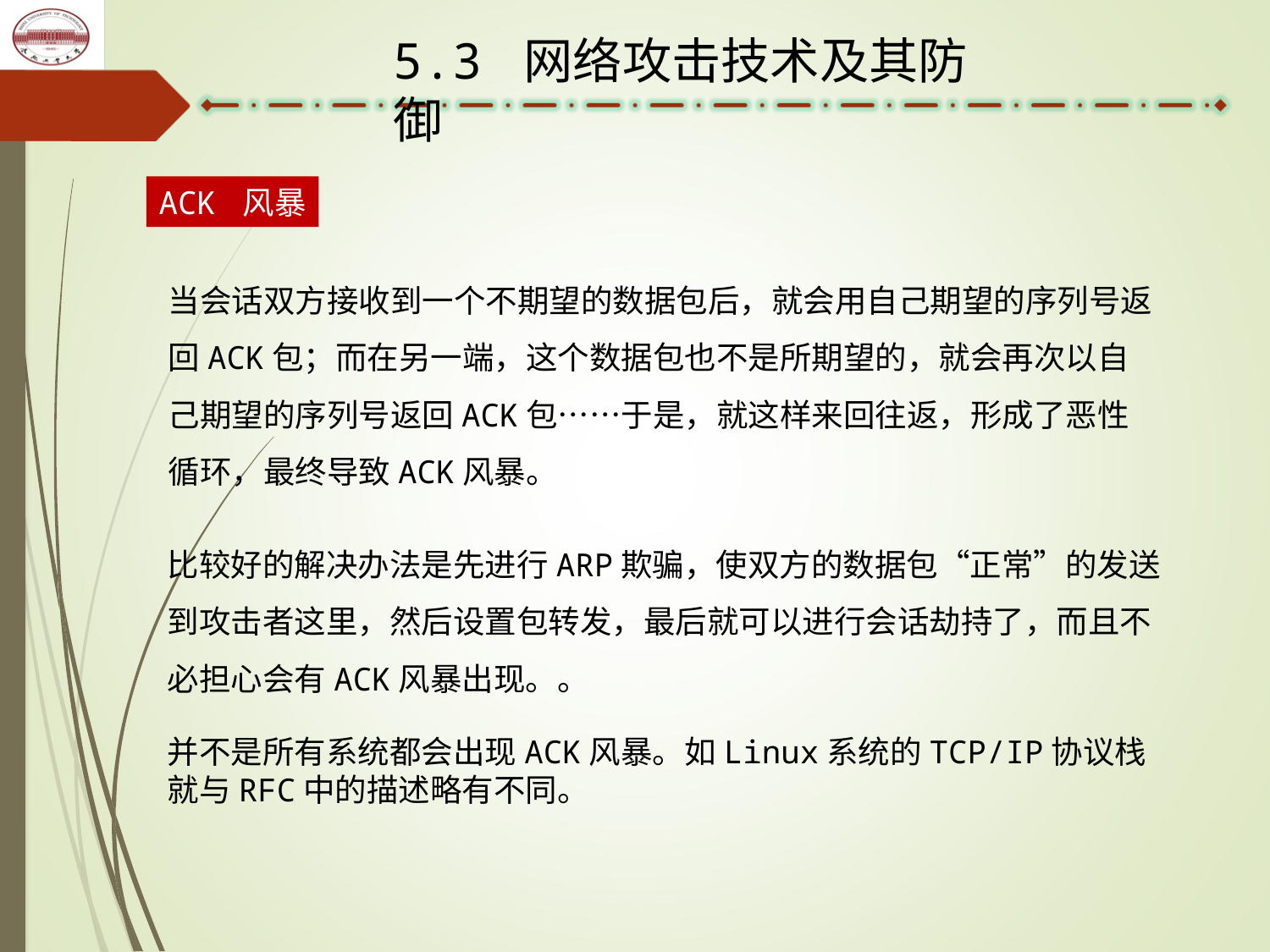

5.3 网络攻击技术及其防御
ACK 风暴
当会话双方接收到一个不期望的数据包后，就会用自己期望的序列号返回ACK包；而在另一端，这个数据包也不是所期望的，就会再次以自己期望的序列号返回ACK包……于是，就这样来回往返，形成了恶性循环，最终导致ACK风暴。
比较好的解决办法是先进行ARP欺骗，使双方的数据包“正常”的发送到攻击者这里，然后设置包转发，最后就可以进行会话劫持了，而且不必担心会有ACK风暴出现。。
并不是所有系统都会出现ACK风暴。如Linux系统的TCP/IP协议栈就与RFC中的描述略有不同。